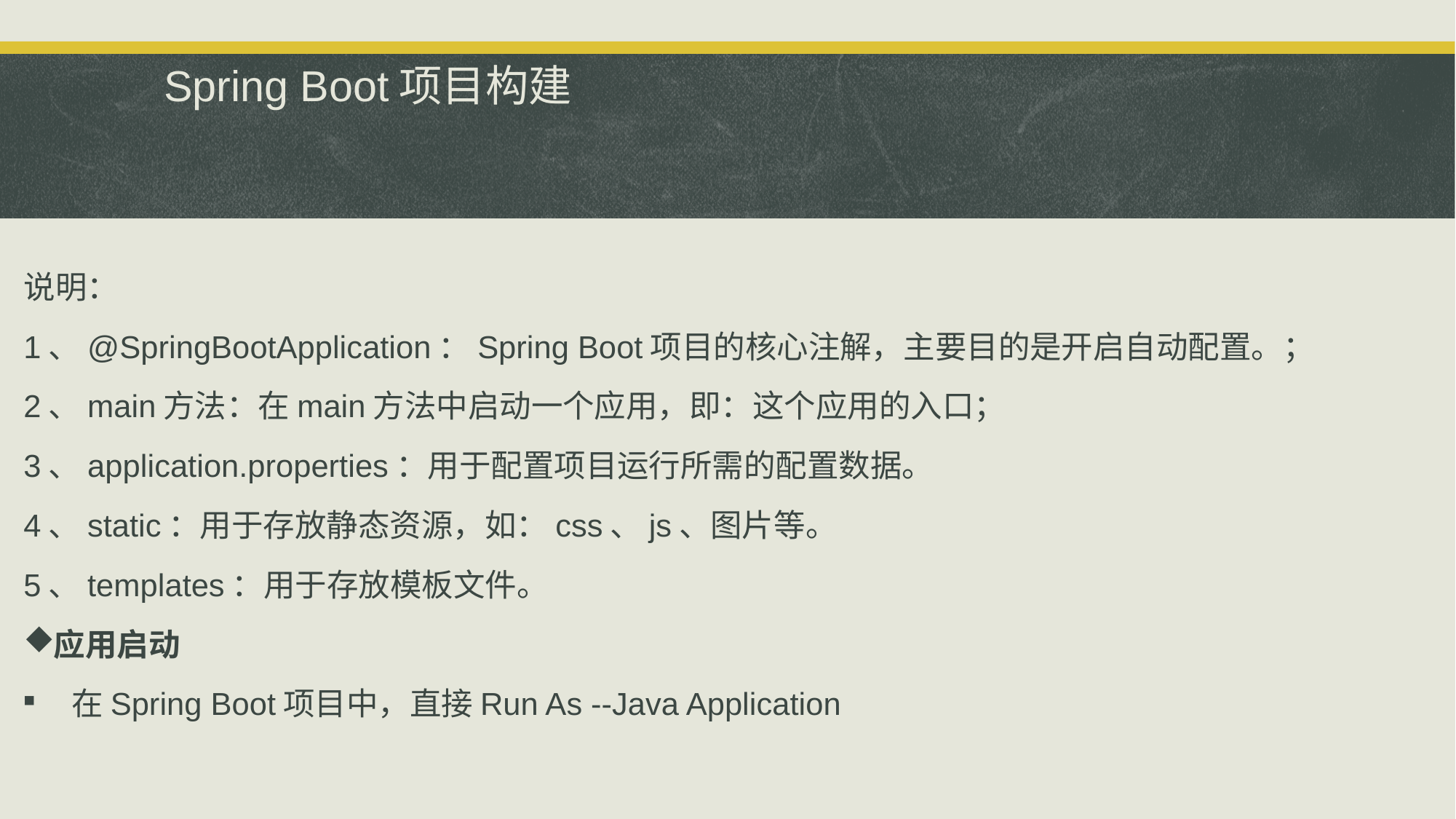

# Spring Boot项目构建
说明：
1、@SpringBootApplication：Spring Boot项目的核心注解，主要目的是开启自动配置。；
2、main方法：在main方法中启动一个应用，即：这个应用的入口；
3、application.properties：用于配置项目运行所需的配置数据。
4、static：用于存放静态资源，如：css、js、图片等。
5、templates：用于存放模板文件。
应用启动
  在Spring Boot项目中，直接Run As --Java Application